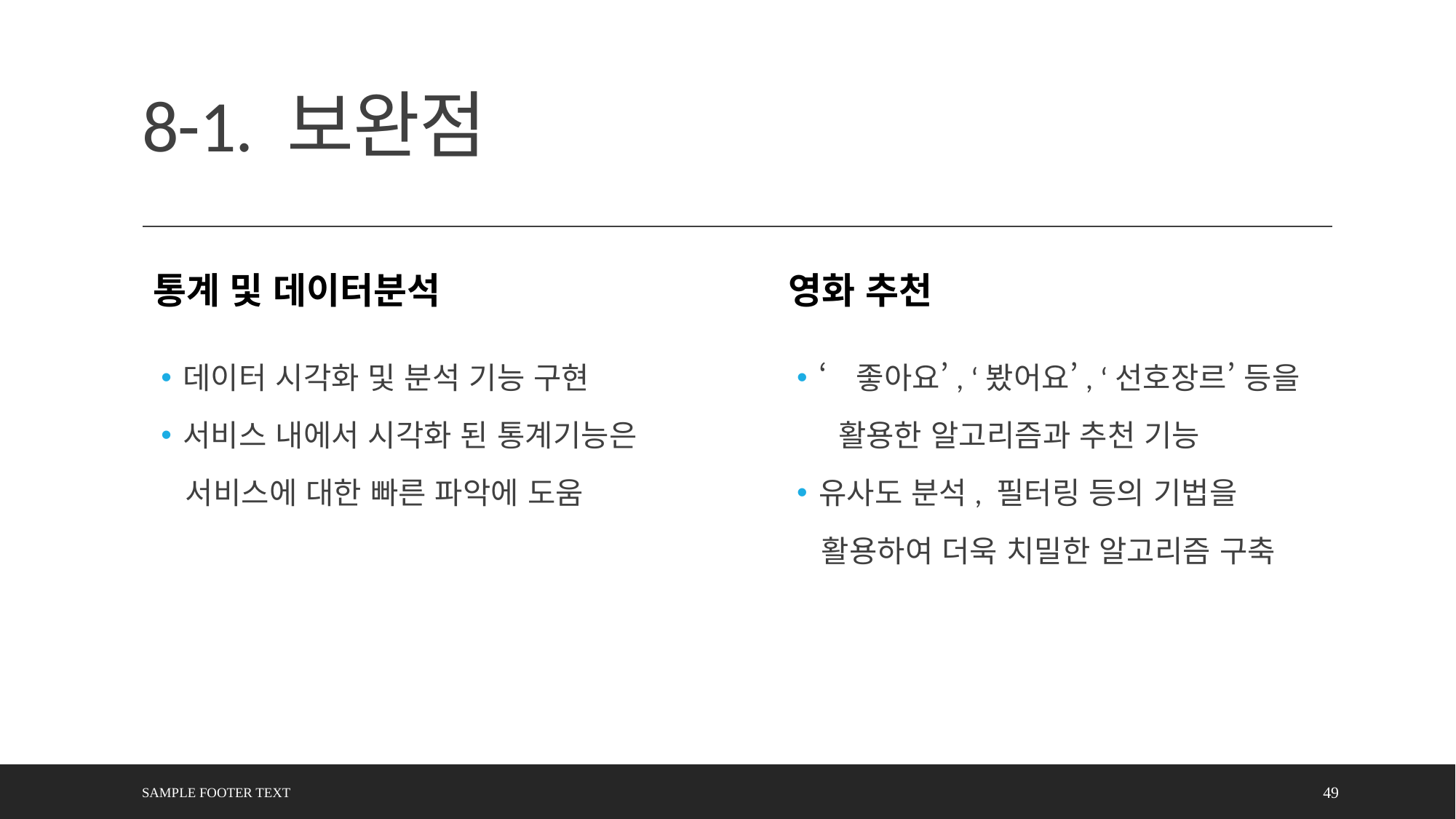

# 8-1. 보완점
통계 및 데이터분석
영화 추천
‘좋아요’, ‘봤어요’, ‘선호장르’ 등을
    활용한 알고리즘과 추천 기능
유사도 분석, 필터링 등의 기법을
  활용하여 더욱 치밀한 알고리즘 구축
데이터 시각화 및 분석 기능 구현
서비스 내에서 시각화 된 통계기능은
  서비스에 대한 빠른 파악에 도움
Sample Footer Text
49